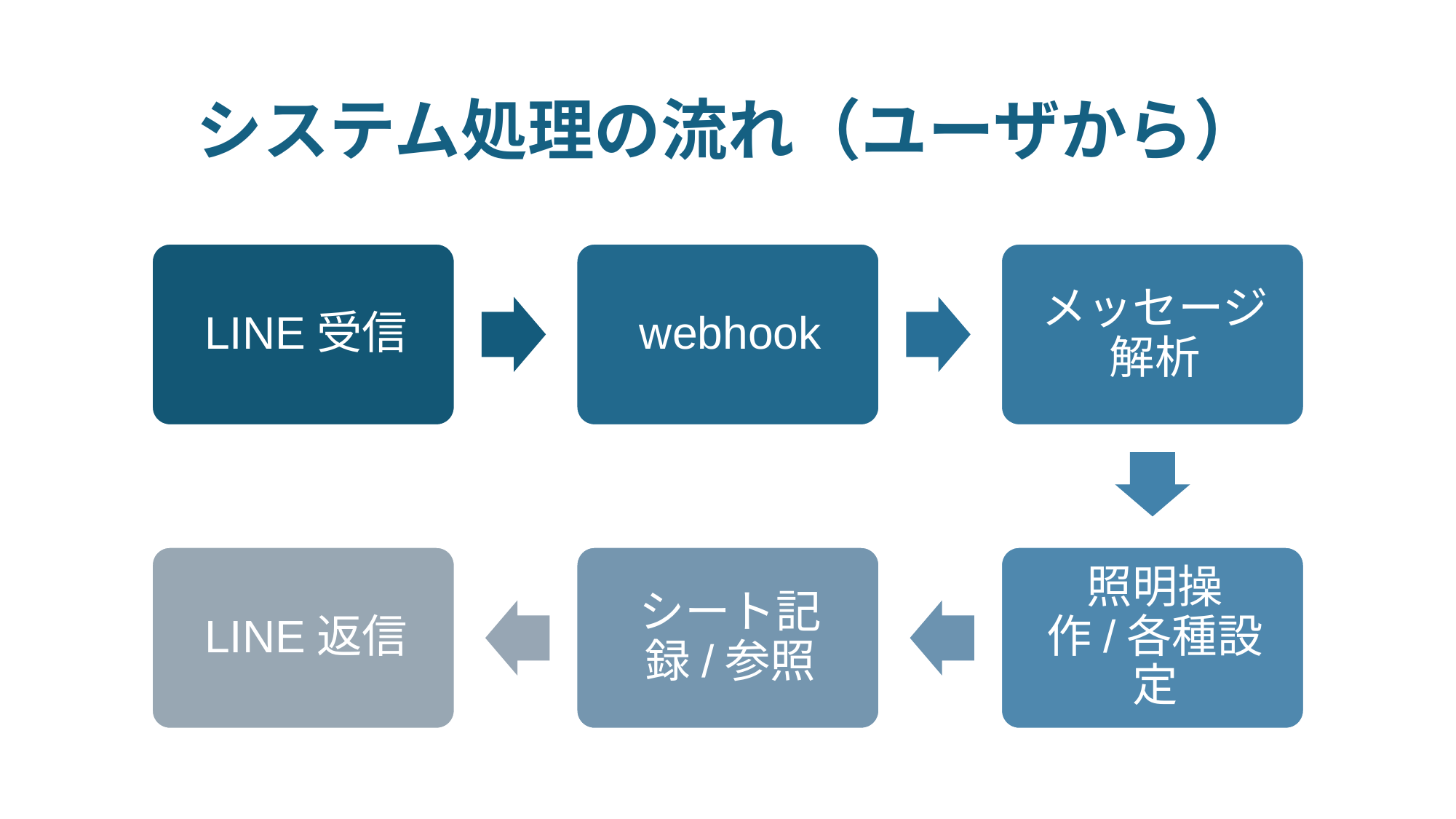

#
システム処理の流れ（ユーザから）

LINE受信

webhook

メッセージ解析

照明操作/各種設定

シート記録/参照

LINE返信